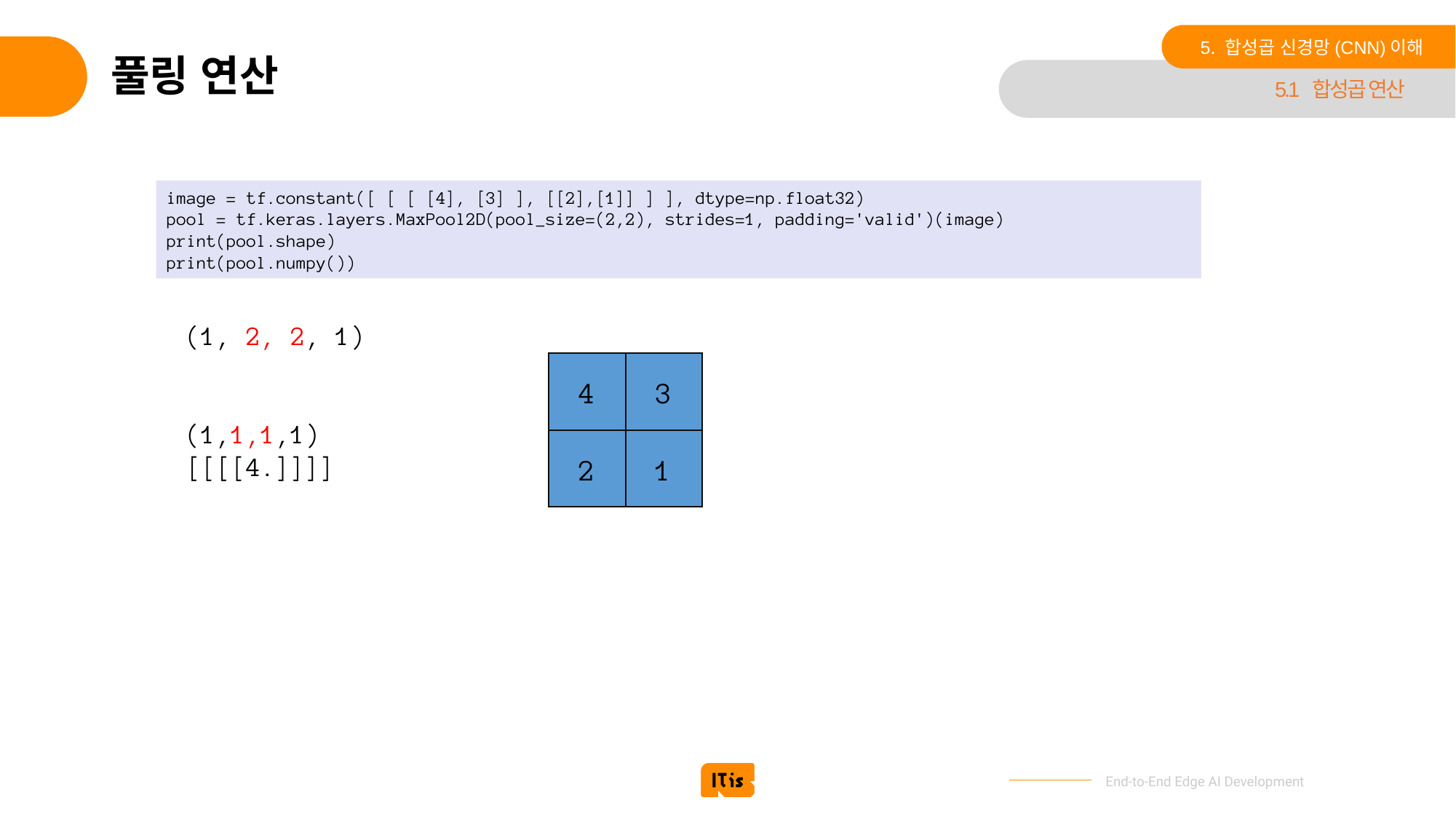

5. 합성곱 신경망(CNN)이해
# 풀링 연산
5.1  합성곱 연산

image = tf.constant([ [ [ [4], [3] ], [[2],[1]] ] ], dtype=np.float32)
pool = tf.keras.layers.MaxPool2D(pool_size=(2,2), strides=1, padding='valid')(image)
print(pool.shape)
print(pool.numpy())
(1, 2, 2, 1)

(1,1,1,1)
[[[[4.]]]]

3
4
1
2